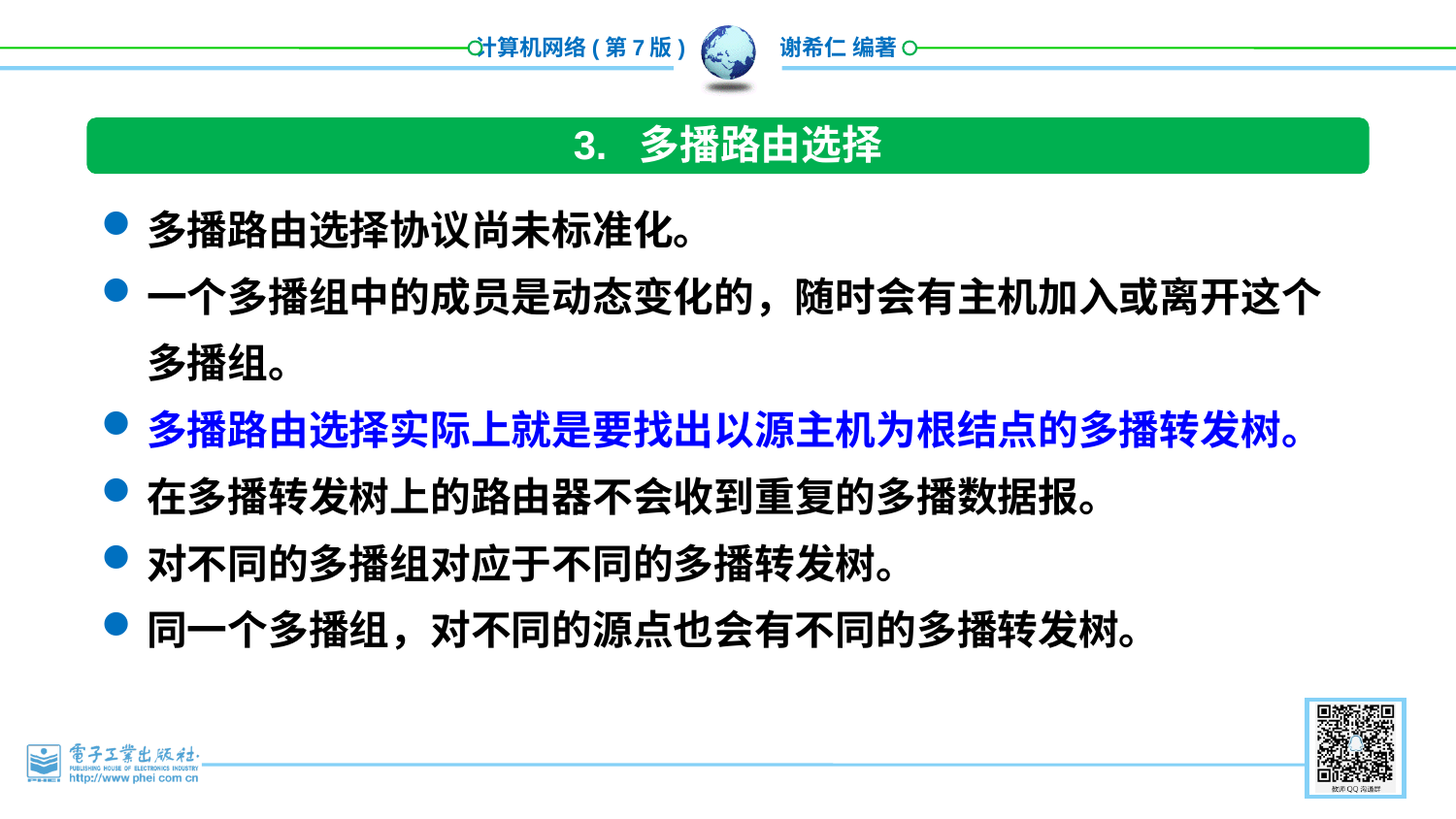

3.  多播路由选择

多播路由选择协议尚未标准化。
一个多播组中的成员是动态变化的，随时会有主机加入或离开这个多播组。
多播路由选择实际上就是要找出以源主机为根结点的多播转发树。
在多播转发树上的路由器不会收到重复的多播数据报。
对不同的多播组对应于不同的多播转发树。
同一个多播组，对不同的源点也会有不同的多播转发树。